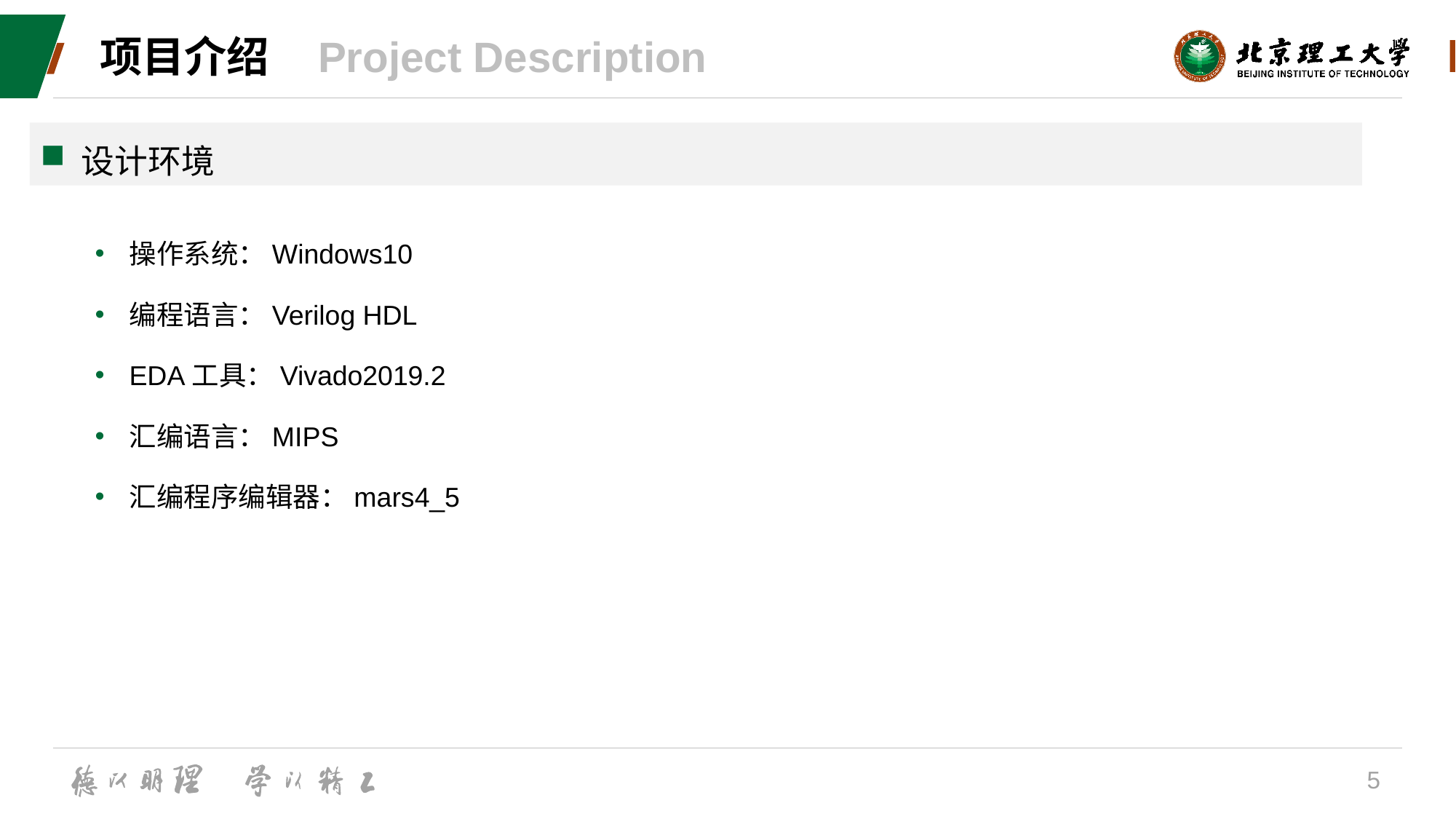

# 项目介绍    Project Description
设计环境
操作系统：Windows10
编程语言：Verilog HDL
EDA工具：Vivado2019.2
汇编语言：MIPS
汇编程序编辑器：mars4_5